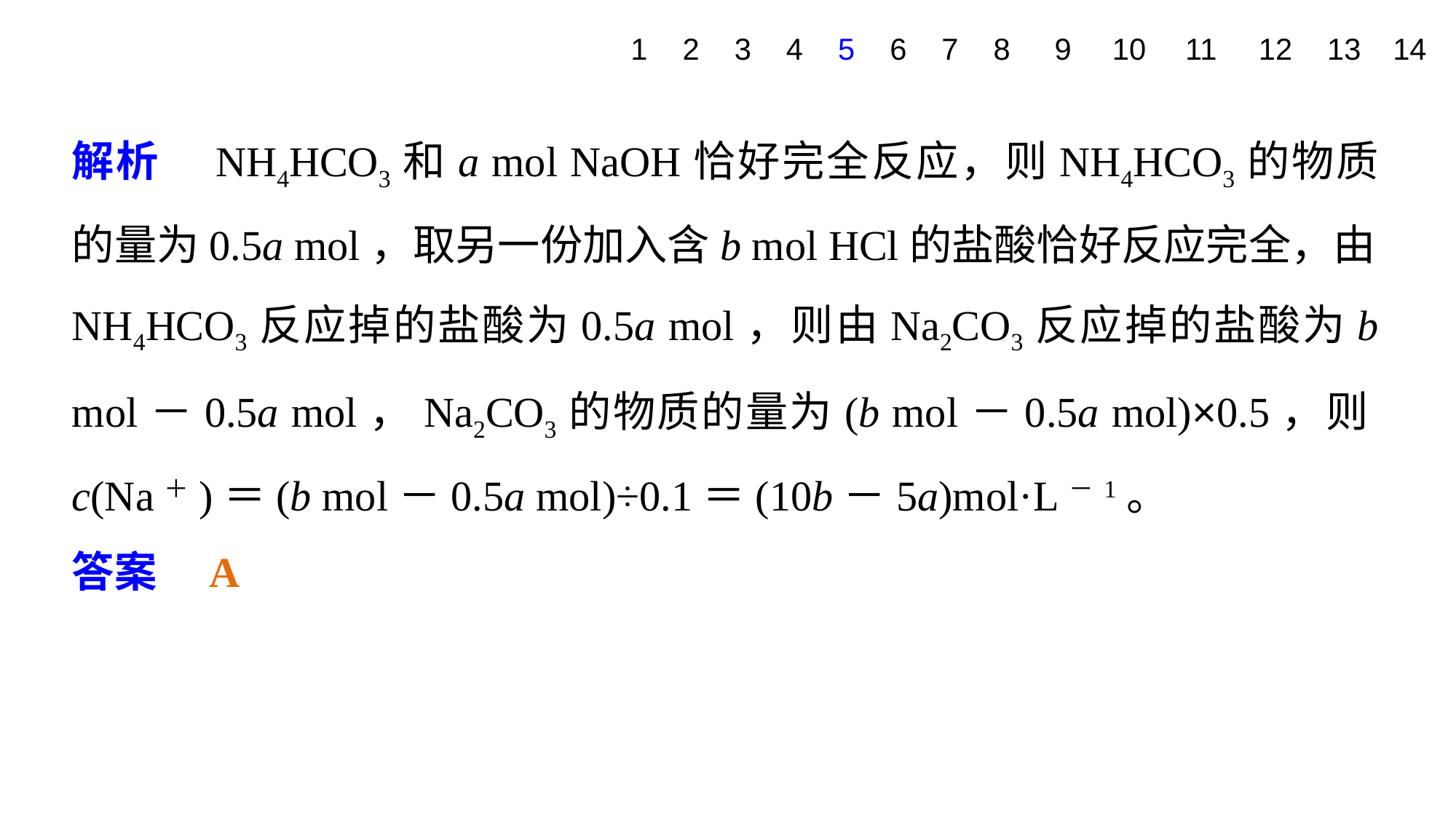

1
2
3
4
5
6
7
8
9
10
11
12
13
14
解析　NH4HCO3和a mol NaOH恰好完全反应，则NH4HCO3的物质的量为0.5a mol，取另一份加入含b mol HCl的盐酸恰好反应完全，由NH4HCO3反应掉的盐酸为0.5a mol，则由Na2CO3反应掉的盐酸为b mol－0.5a mol，Na2CO3的物质的量为(b mol－0.5a mol)×0.5，则c(Na＋)＝(b mol－0.5a mol)÷0.1＝(10b－5a)mol·L－1。
答案　A